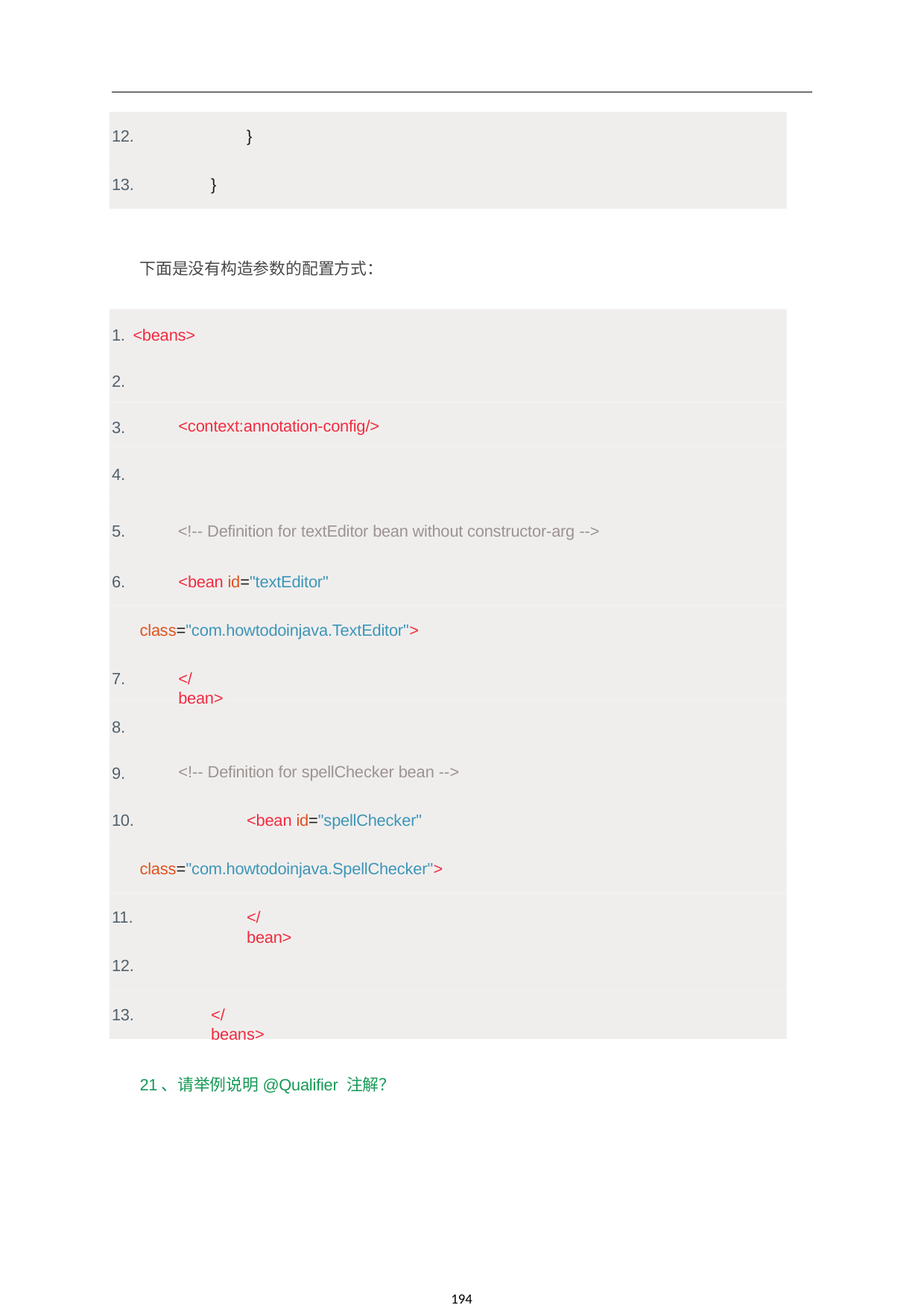

12.
}

13.
}
下面是没有构造参数的配置方式：

1. <beans>

2.

3.

<context:annotation-config/>

4.

5.
<!-- Definition for textEditor bean without constructor-arg -->

6.
<bean id="textEditor"

class="com.howtodoinjava.TextEditor">

7.
</bean>

8.

9.

<!-- Definition for spellChecker bean -->

10.
<bean id="spellChecker"

class="com.howtodoinjava.SpellChecker">

11.
</bean>

12.

13.
</beans>
21、请举例说明@Qualifier 注解？
194